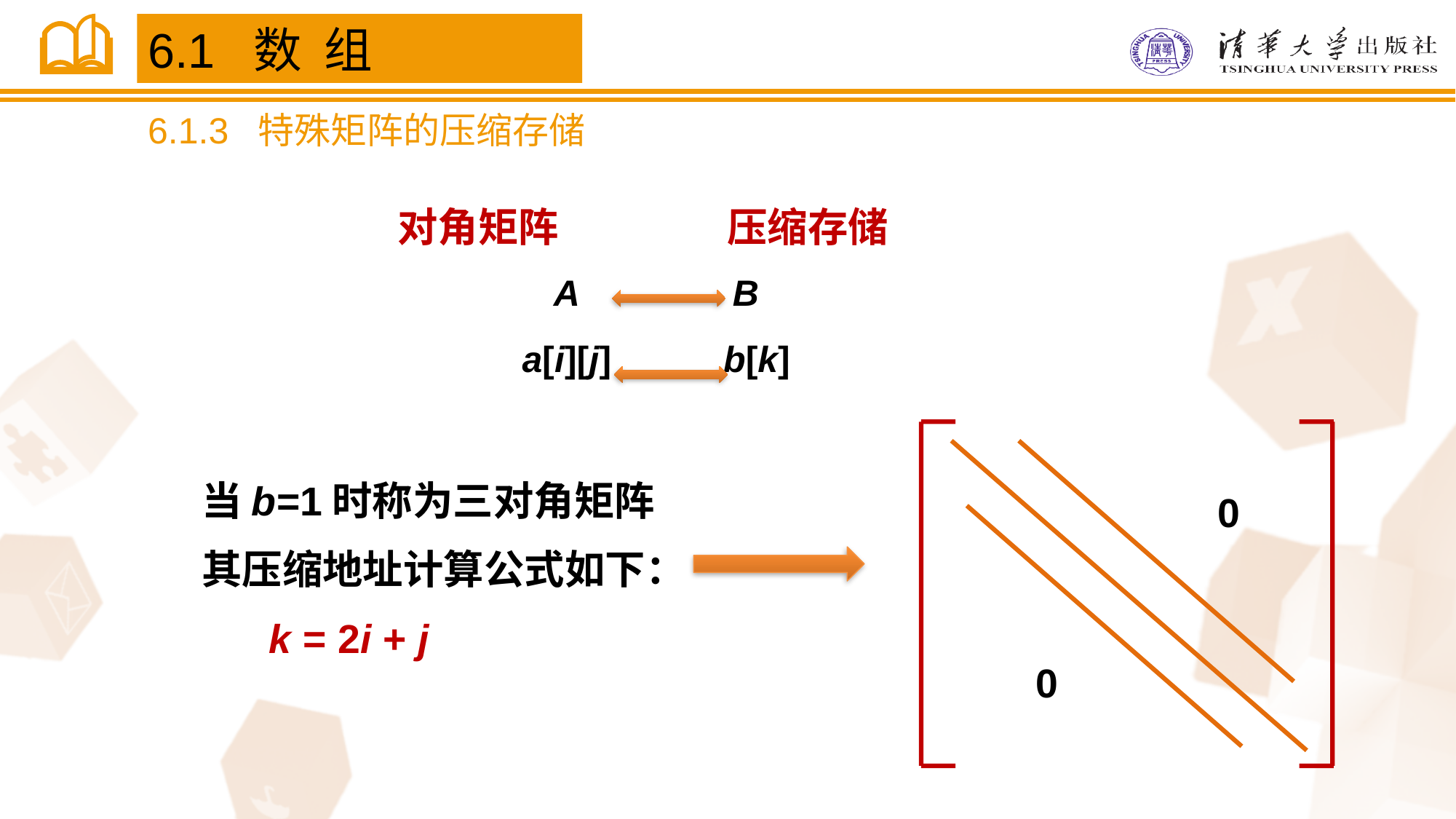

6.1  数  组
6.1.3  特殊矩阵的压缩存储
对角矩阵
压缩存储
 A               B
a[i][j]           b[k]

当b=1时称为三对角矩阵
其压缩地址计算公式如下：
      k = 2i + j
0

0